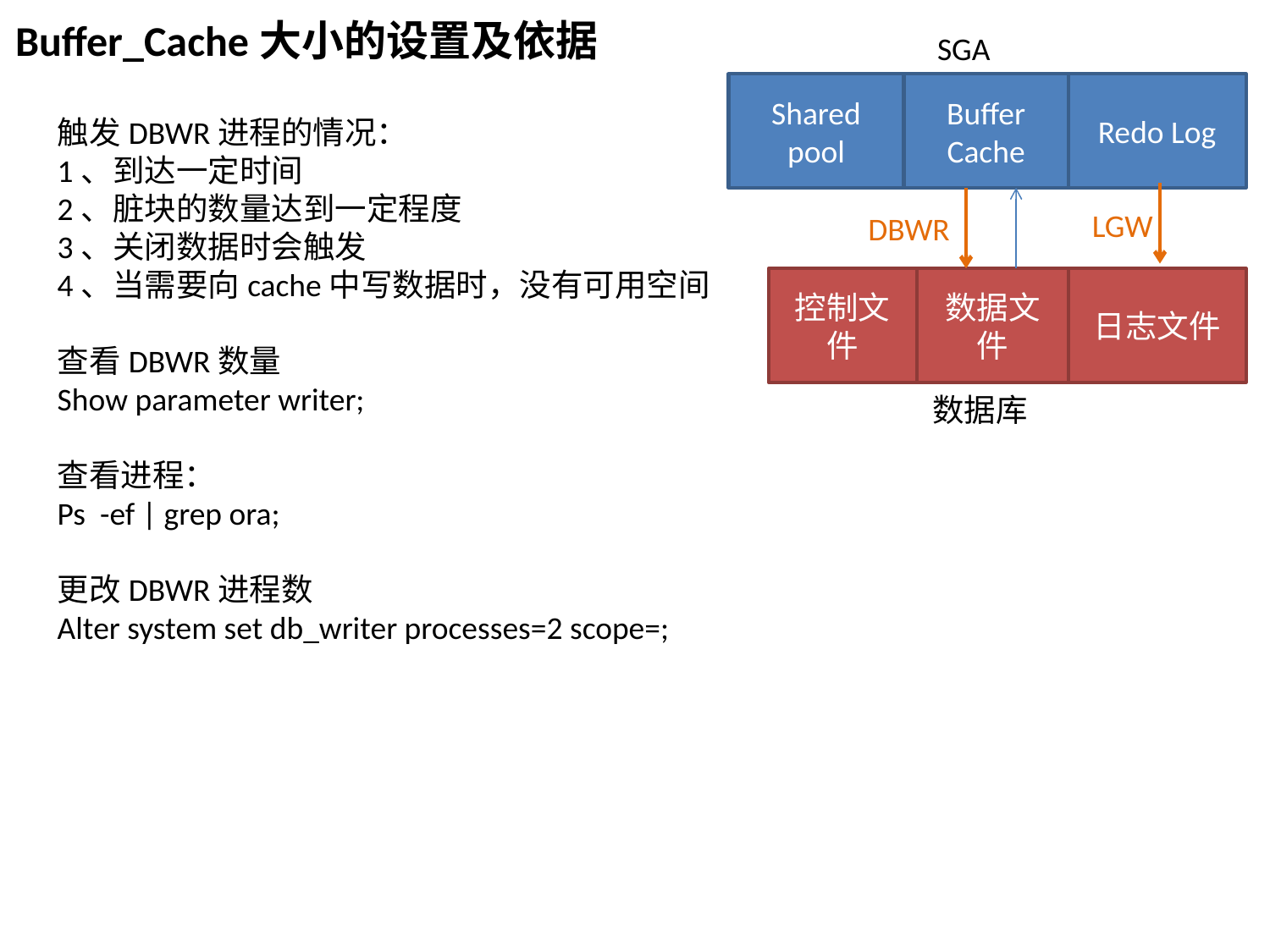

Buffer_Cache大小的设置及依据
SGA
Shared pool
Buffer Cache
Redo Log
触发DBWR进程的情况：
1、到达一定时间
2、脏块的数量达到一定程度
3、关闭数据时会触发
4、当需要向cache中写数据时，没有可用空间

查看DBWR数量
Show parameter writer;

查看进程：
Ps  -ef | grep ora;

更改DBWR进程数
Alter system set db_writer processes=2 scope=;

LGW
DBWR
日志文件
控制文件
数据文件
数据库